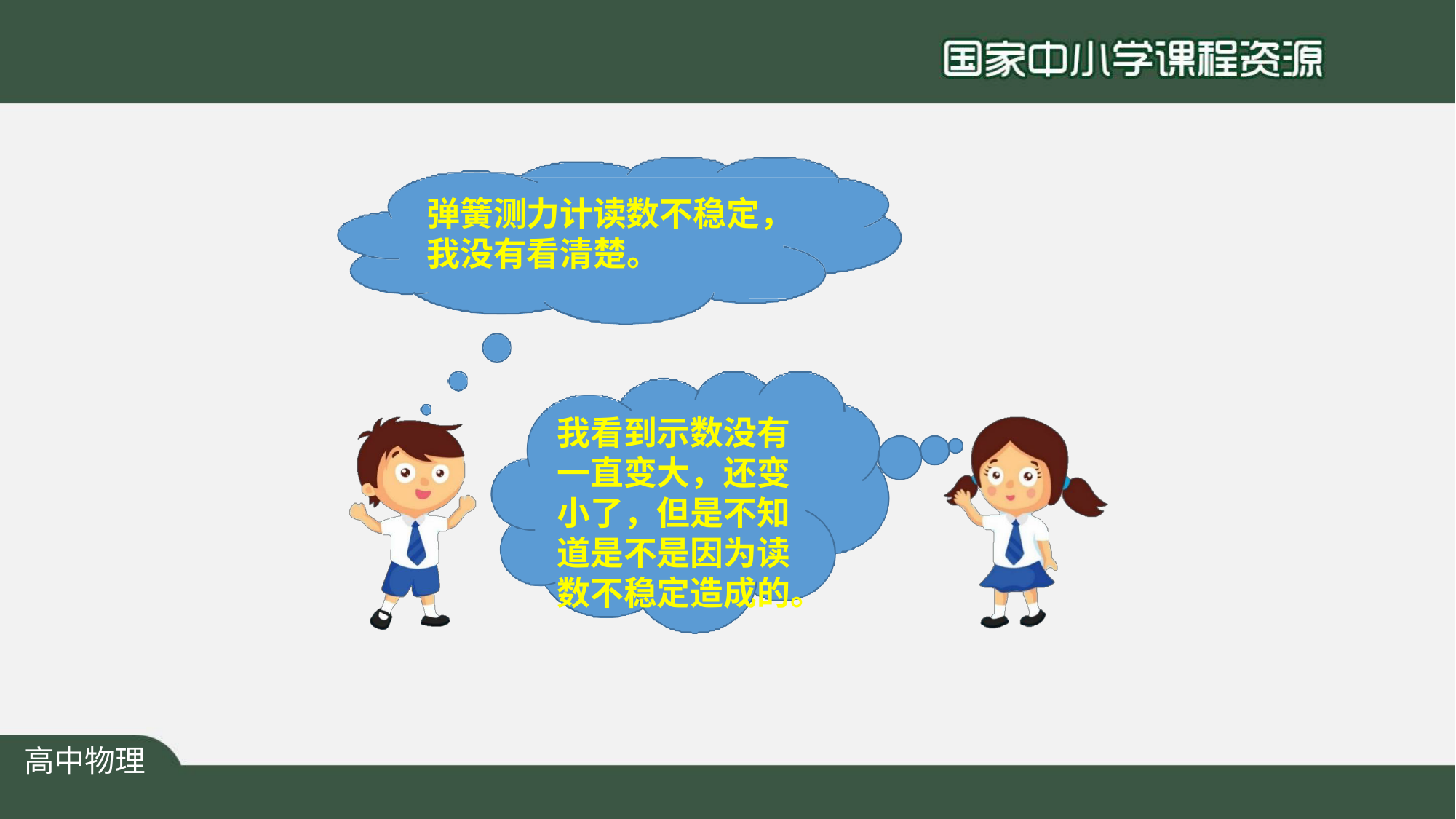

# 弹簧测力计读数不稳定， 我没有看清楚。

我看到示数没有 一直变大，还变 小了，但是不知 道是不是因为读 数不稳定造成的。

高中物理